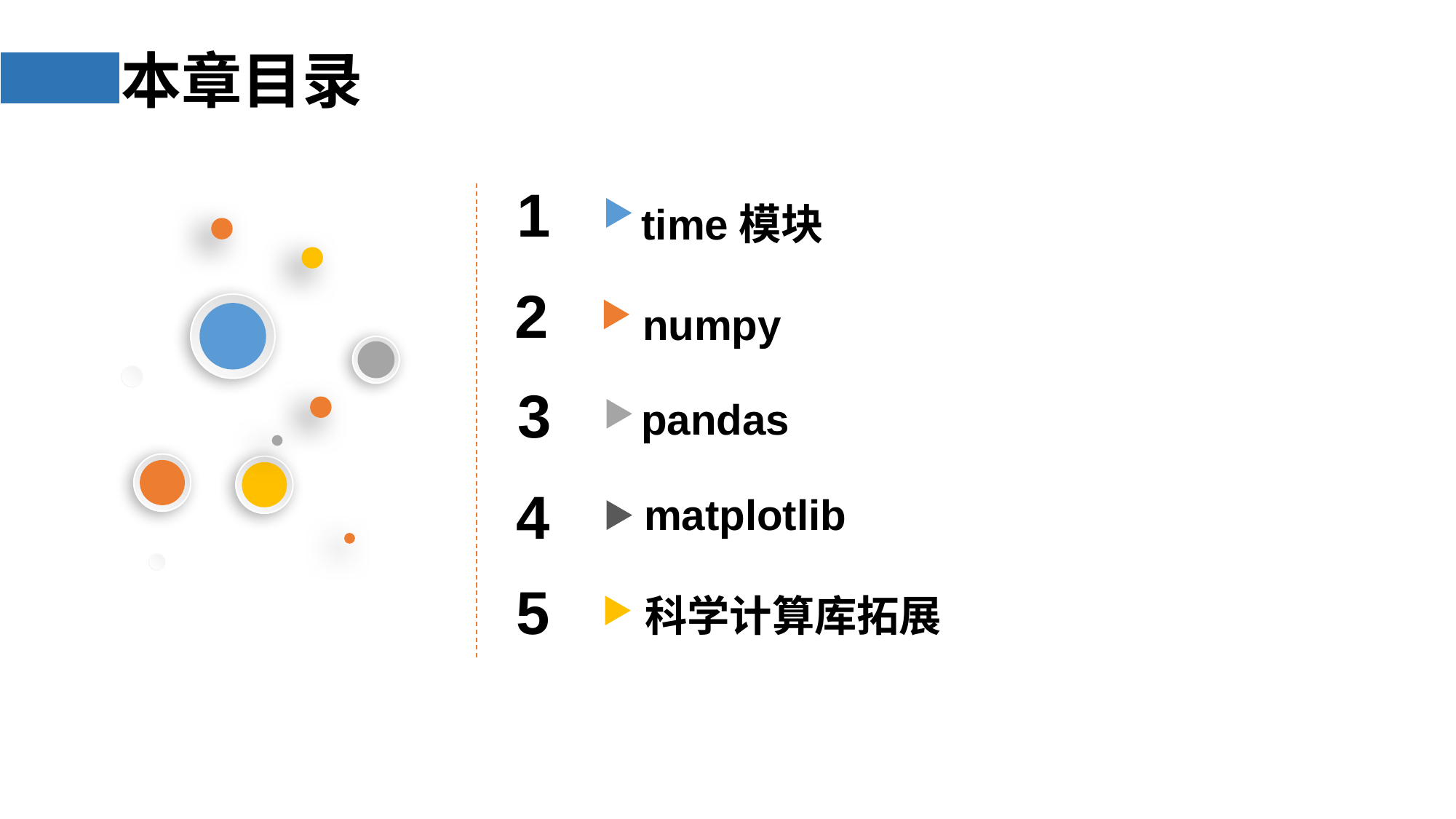

本章目录
time模块
1

numpy
3

2

pandas
4

matplotlib

科学计算库拓展
5